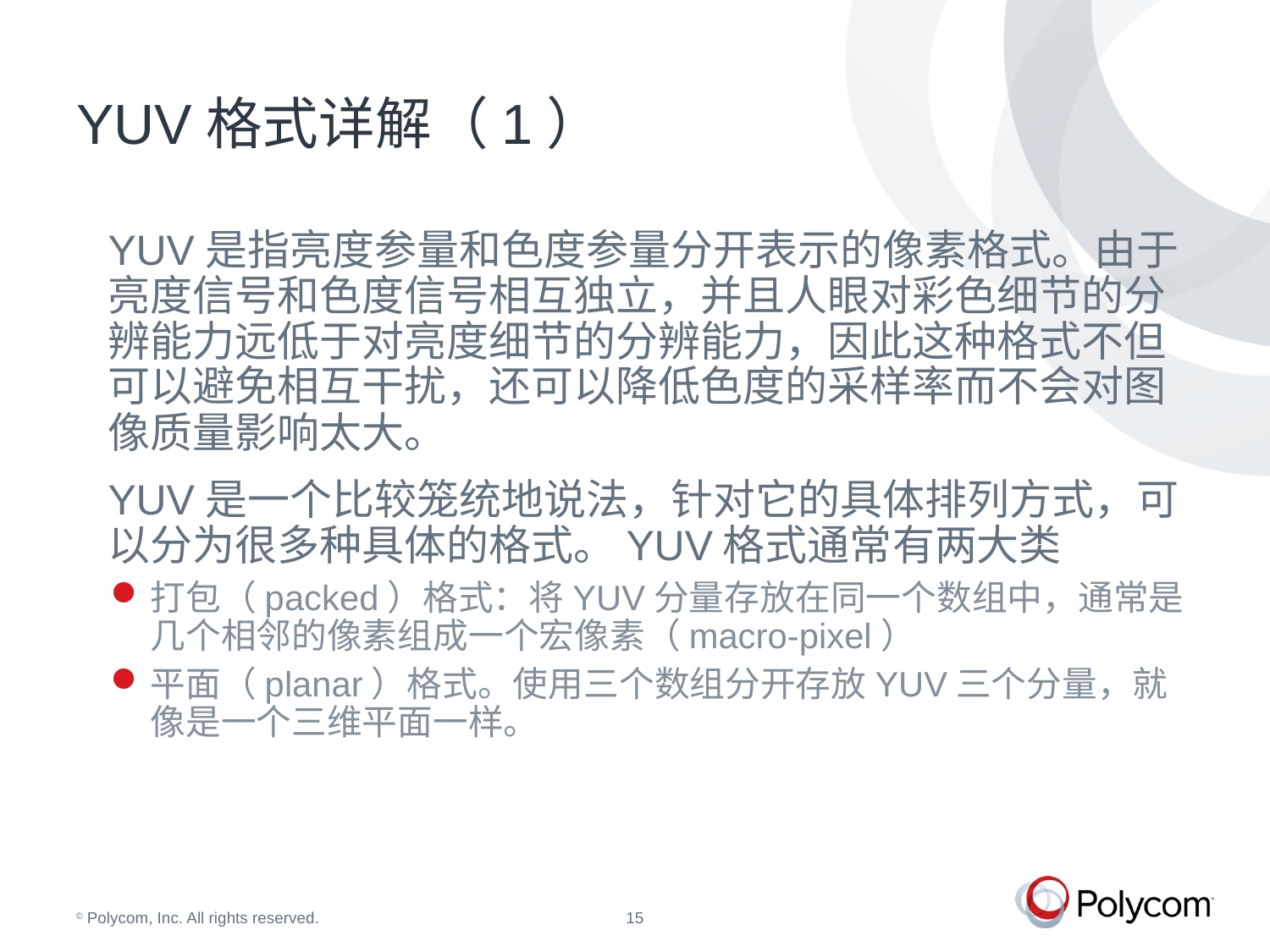

# YUV格式详解（1）
	YUV是指亮度参量和色度参量分开表示的像素格式。由于亮度信号和色度信号相互独立，并且人眼对彩色细节的分辨能力远低于对亮度细节的分辨能力，因此这种格式不但可以避免相互干扰，还可以降低色度的采样率而不会对图像质量影响太大。
	YUV是一个比较笼统地说法，针对它的具体排列方式，可以分为很多种具体的格式。YUV格式通常有两大类
打包（packed）格式：将YUV分量存放在同一个数组中，通常是几个相邻的像素组成一个宏像素（macro-pixel）
平面（planar）格式。使用三个数组分开存放YUV三个分量，就像是一个三维平面一样。